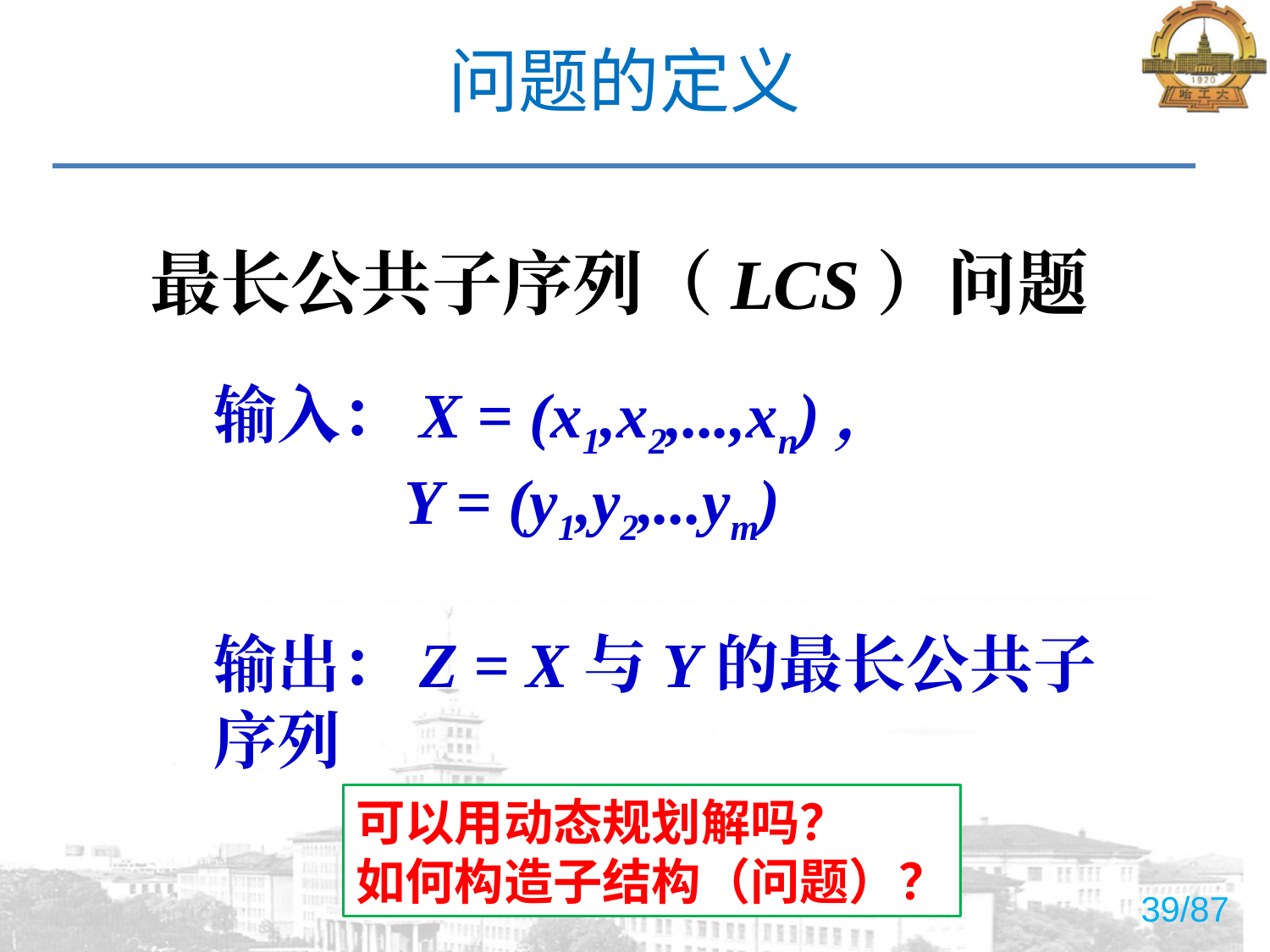

# 问题的定义
最长公共子序列（LCS）问题

输入：X = (x1,x2,...,xn)，
            Y = (y1,y2,...ym)

输出：Z = X与Y的最长公共子序列
可以用动态规划解吗？
如何构造子结构（问题）？